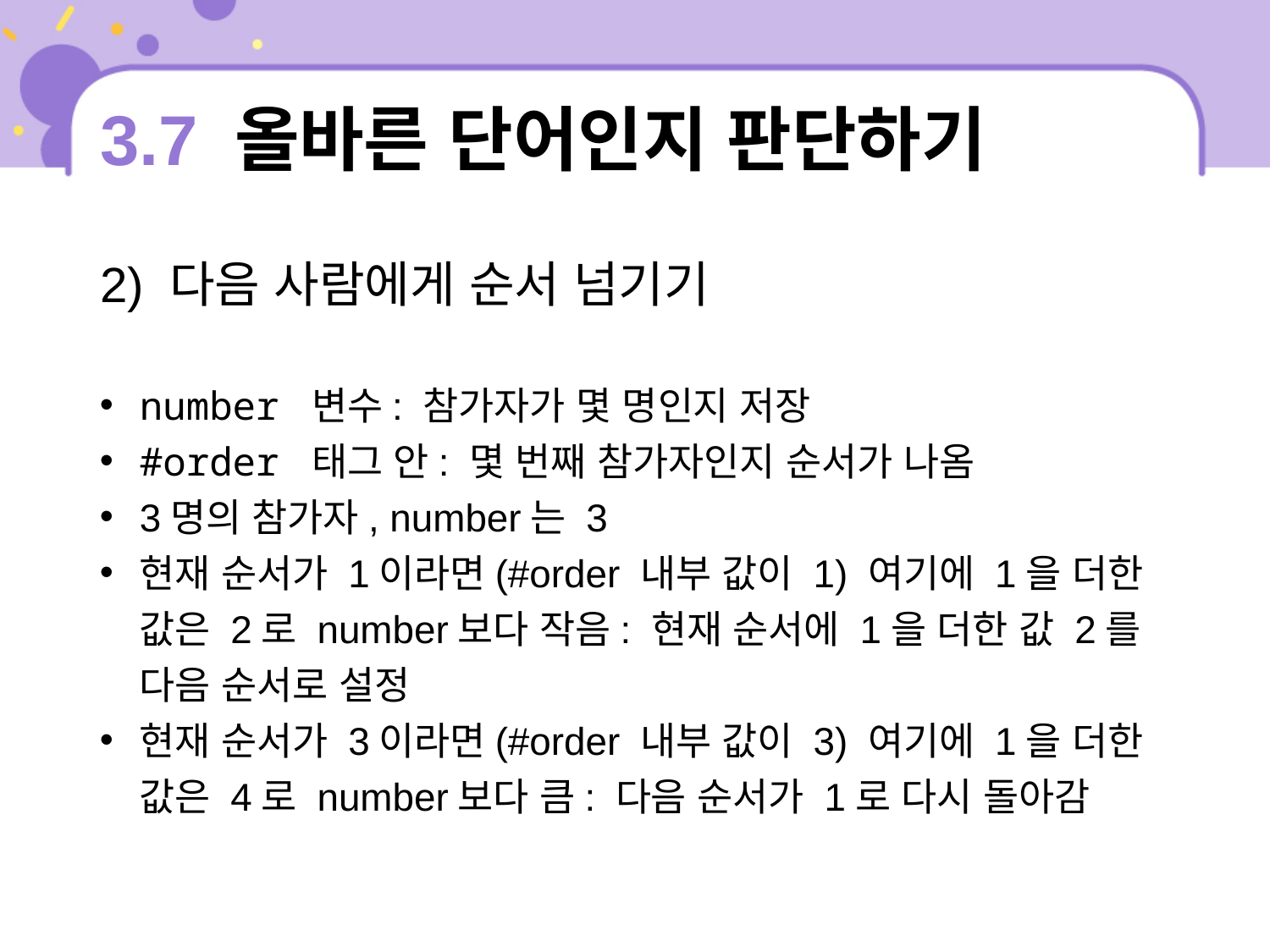

# 3.7 올바른 단어인지 판단하기
2) 다음 사람에게 순서 넘기기
number 변수: 참가자가 몇 명인지 저장
#order 태그 안: 몇 번째 참가자인지 순서가 나옴
3명의 참가자, number는 3
현재 순서가 1이라면(#order 내부 값이 1) 여기에 1을 더한 값은 2로 number보다 작음: 현재 순서에 1을 더한 값 2를 다음 순서로 설정
현재 순서가 3이라면(#order 내부 값이 3) 여기에 1을 더한 값은 4로 number보다 큼: 다음 순서가 1로 다시 돌아감